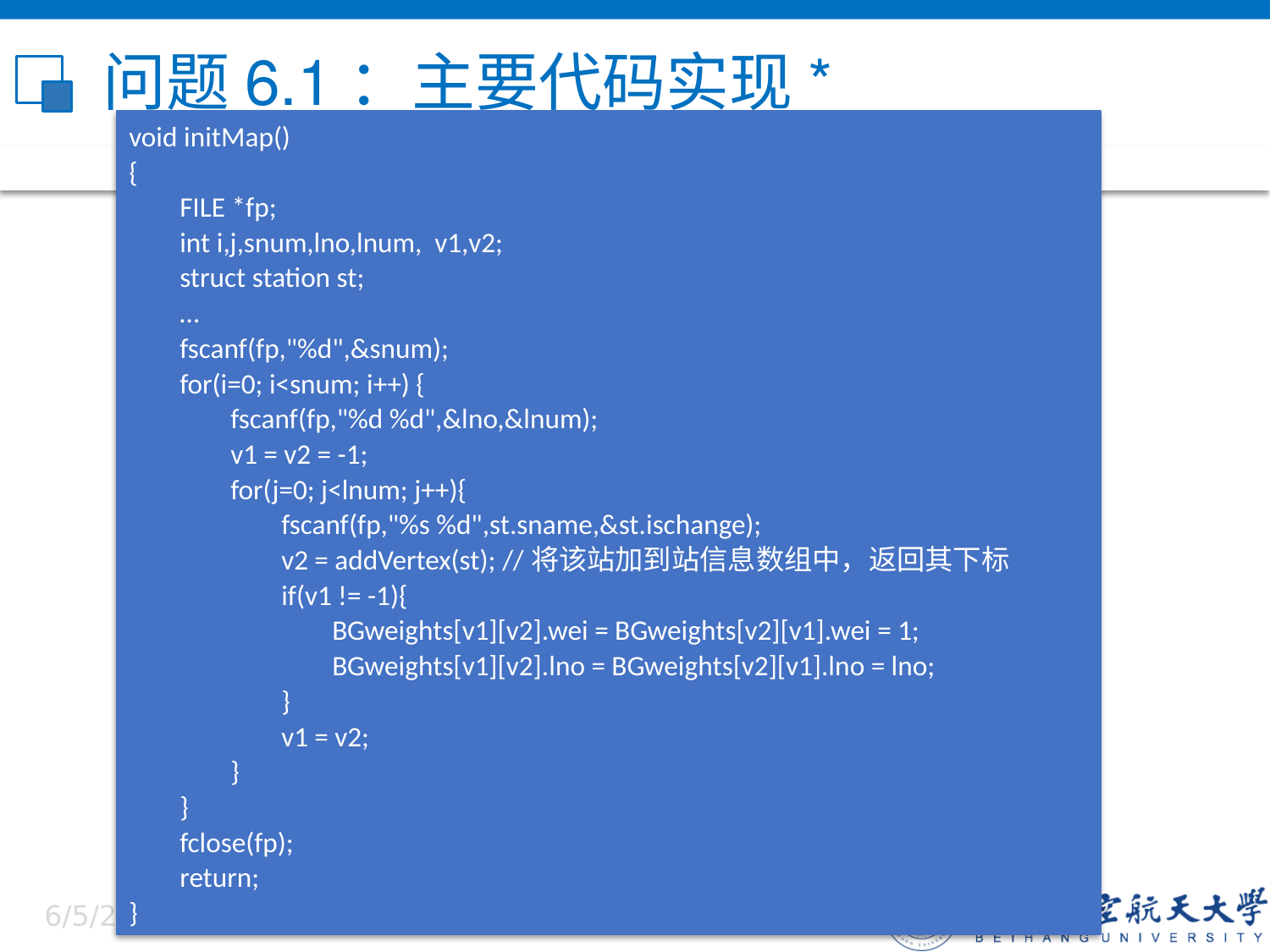

# 问题6.1：主要代码实现*
void initMap()
{
        FILE *fp;
        int i,j,snum,lno,lnum,  v1,v2;
        struct station st;
        …
        fscanf(fp,"%d",&snum);
        for(i=0; i<snum; i++) {
                fscanf(fp,"%d %d",&lno,&lnum);
                v1 = v2 = -1;
                for(j=0; j<lnum; j++){
                        fscanf(fp,"%s %d",st.sname,&st.ischange);
                        v2 = addVertex(st); //将该站加到站信息数组中，返回其下标
                        if(v1 != -1){
                                BGweights[v1][v2].wei = BGweights[v2][v1].wei = 1;
                                BGweights[v1][v2].lno = BGweights[v2][v1].lno = lno;
                        }
                        v1 = v2;
                }
        }
        fclose(fp);
        return;
}
6/5/2022
83